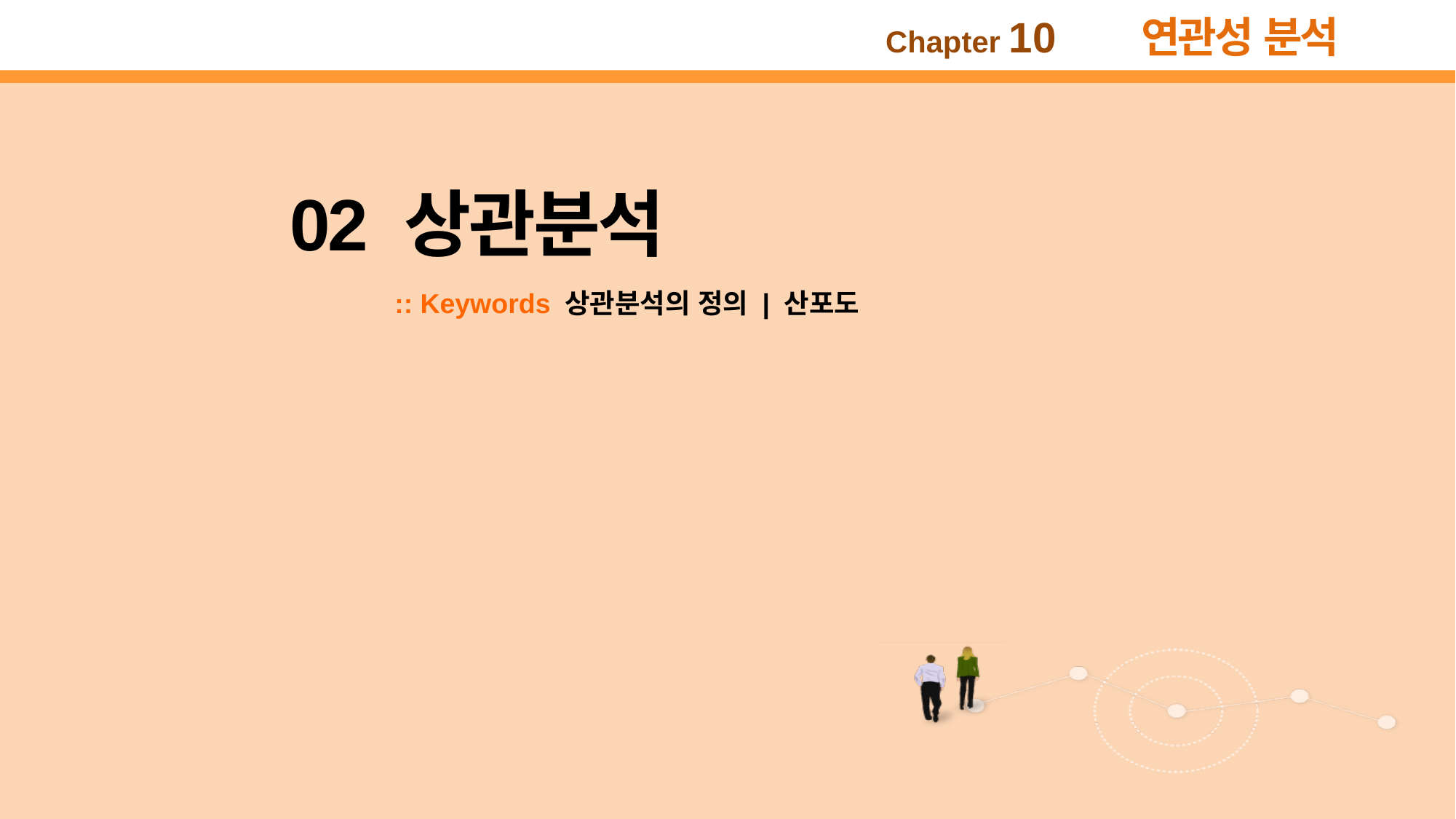

02 상관분석
:: Keywords 상관분석의 정의 | 산포도